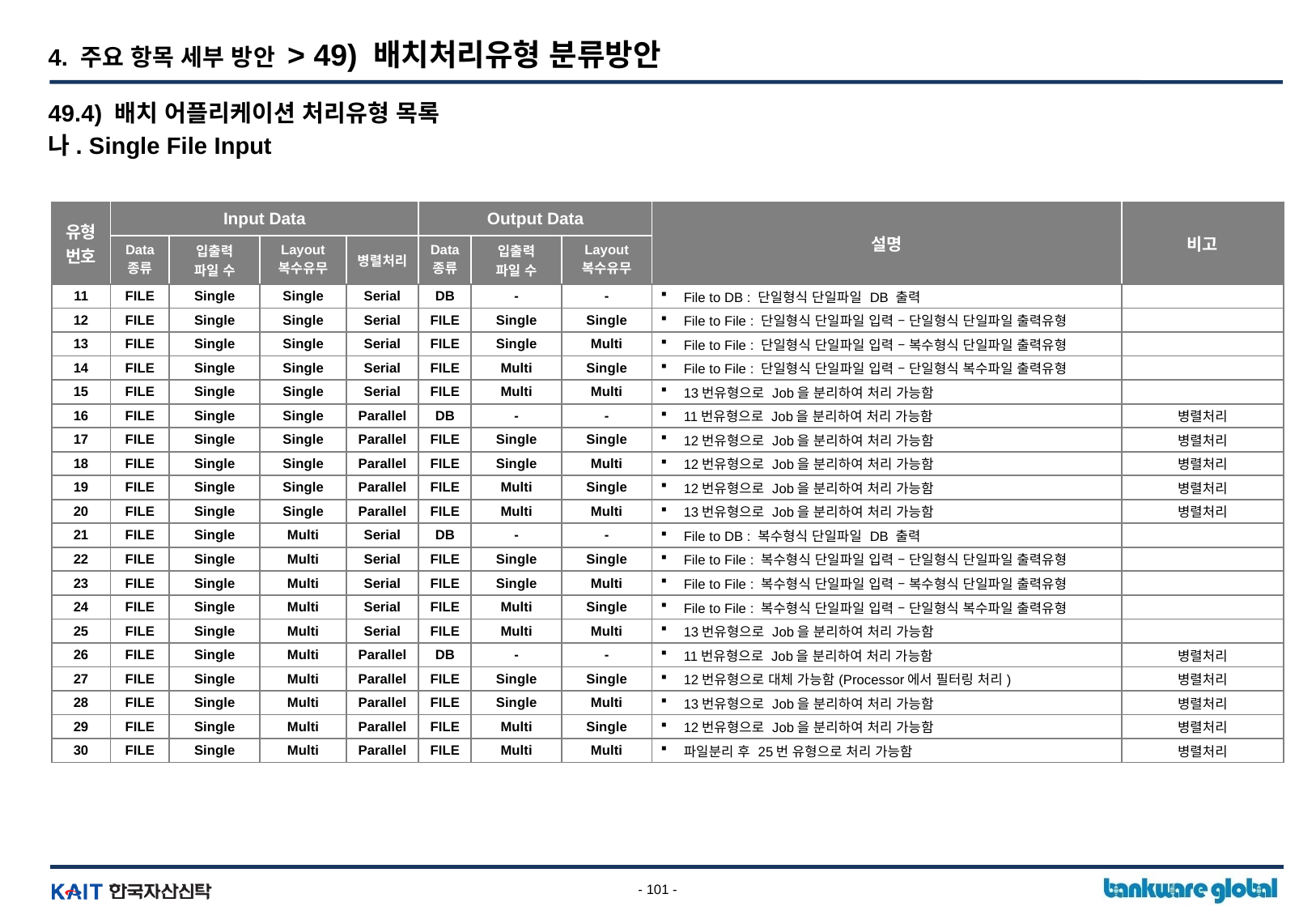

4. 주요 항목 세부 방안 > 49) 배치처리유형 분류방안
49.4) 배치 어플리케이션 처리유형 목록
나. Single File Input
| 유형번호 | Input Data |  |  |  | Output Data |  |  | 설명 | 비고 |
| --- | --- | --- | --- | --- | --- | --- | --- | --- | --- |
|  | Data 종류 | 입출력 파일 수 | Layout 복수유무 | 병렬처리 | Data 종류 | 입출력 파일 수 | Layout 복수유무 |  |  |
| 11 | FILE | Single | Single | Serial | DB | - | - | File to DB : 단일형식 단일파일 DB 출력 |  |
| 12 | FILE | Single | Single | Serial | FILE | Single | Single | File to File : 단일형식 단일파일 입력 – 단일형식 단일파일 출력유형 |  |
| 13 | FILE | Single | Single | Serial | FILE | Single | Multi | File to File : 단일형식 단일파일 입력 – 복수형식 단일파일 출력유형 |  |
| 14 | FILE | Single | Single | Serial | FILE | Multi | Single | File to File : 단일형식 단일파일 입력 – 단일형식 복수파일 출력유형 |  |
| 15 | FILE | Single | Single | Serial | FILE | Multi | Multi | 13번유형으로 Job을 분리하여 처리 가능함 |  |
| 16 | FILE | Single | Single | Parallel | DB | - | - | 11번유형으로 Job을 분리하여 처리 가능함 | 병렬처리 |
| 17 | FILE | Single | Single | Parallel | FILE | Single | Single | 12번유형으로 Job을 분리하여 처리 가능함 | 병렬처리 |
| 18 | FILE | Single | Single | Parallel | FILE | Single | Multi | 12번유형으로 Job을 분리하여 처리 가능함 | 병렬처리 |
| 19 | FILE | Single | Single | Parallel | FILE | Multi | Single | 12번유형으로 Job을 분리하여 처리 가능함 | 병렬처리 |
| 20 | FILE | Single | Single | Parallel | FILE | Multi | Multi | 13번유형으로 Job을 분리하여 처리 가능함 | 병렬처리 |
| 21 | FILE | Single | Multi | Serial | DB | - | - | File to DB : 복수형식 단일파일 DB 출력 |  |
| 22 | FILE | Single | Multi | Serial | FILE | Single | Single | File to File : 복수형식 단일파일 입력 – 단일형식 단일파일 출력유형 |  |
| 23 | FILE | Single | Multi | Serial | FILE | Single | Multi | File to File : 복수형식 단일파일 입력 – 복수형식 단일파일 출력유형 |  |
| 24 | FILE | Single | Multi | Serial | FILE | Multi | Single | File to File : 복수형식 단일파일 입력 – 단일형식 복수파일 출력유형 |  |
| 25 | FILE | Single | Multi | Serial | FILE | Multi | Multi | 13번유형으로 Job을 분리하여 처리 가능함 |  |
| 26 | FILE | Single | Multi | Parallel | DB | - | - | 11번유형으로 Job을 분리하여 처리 가능함 | 병렬처리 |
| 27 | FILE | Single | Multi | Parallel | FILE | Single | Single | 12번유형으로 대체 가능함(Processor에서 필터링 처리) | 병렬처리 |
| 28 | FILE | Single | Multi | Parallel | FILE | Single | Multi | 13번유형으로 Job을 분리하여 처리 가능함 | 병렬처리 |
| 29 | FILE | Single | Multi | Parallel | FILE | Multi | Single | 12번유형으로 Job을 분리하여 처리 가능함 | 병렬처리 |
| 30 | FILE | Single | Multi | Parallel | FILE | Multi | Multi | 파일분리 후 25번 유형으로 처리 가능함 | 병렬처리 |